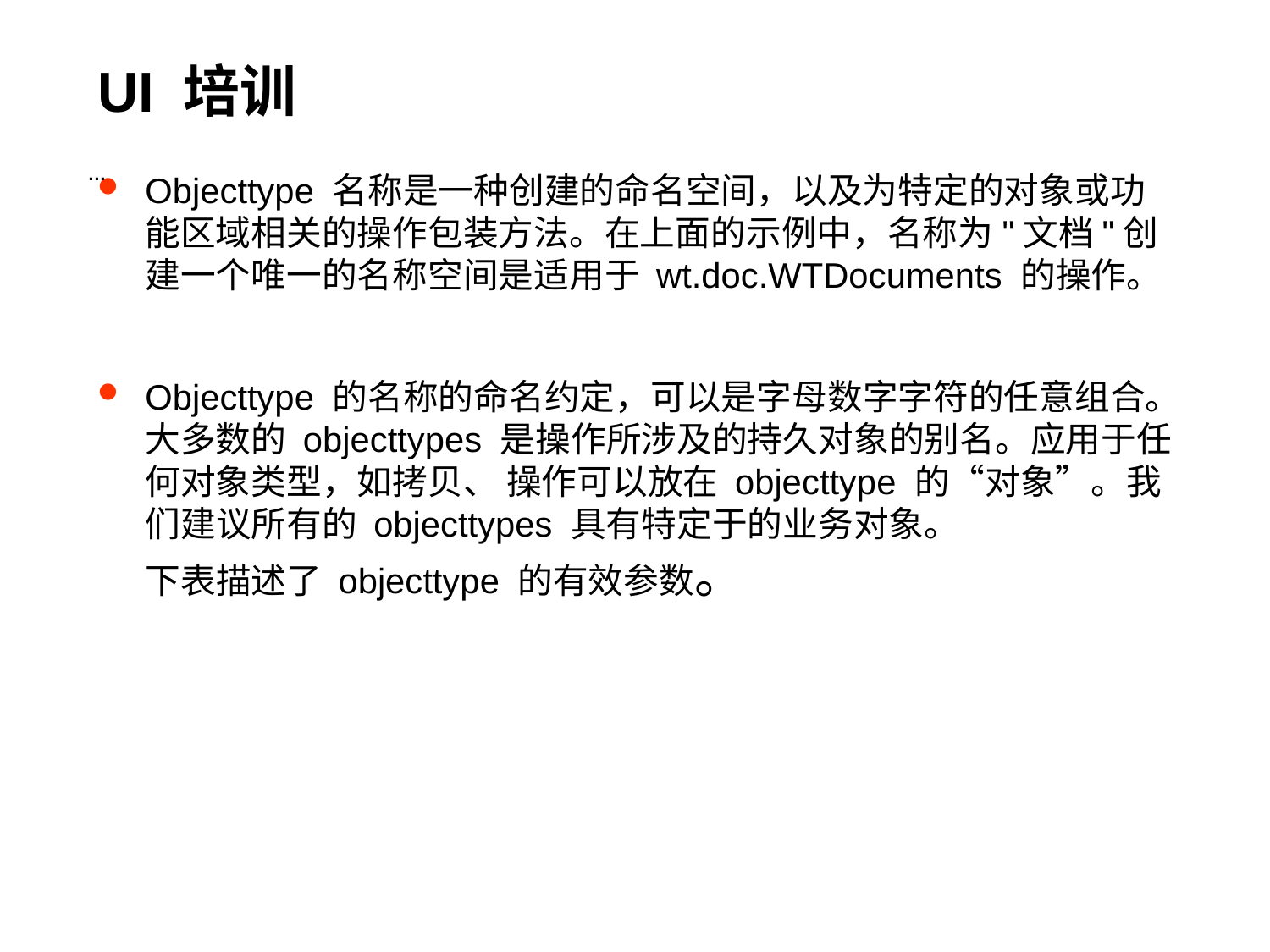

# UI 培训
…

Objecttype 名称是一种创建的命名空间，以及为特定的对象或功能区域相关的操作包装方法。在上面的示例中，名称为"文档"创建一个唯一的名称空间是适用于 wt.doc.WTDocuments 的操作。

Objecttype 的名称的命名约定，可以是字母数字字符的任意组合。大多数的 objecttypes 是操作所涉及的持久对象的别名。应用于任何对象类型，如拷贝、 操作可以放在 objecttype 的“对象”。我们建议所有的 objecttypes 具有特定于的业务对象。
下表描述了 objecttype 的有效参数。